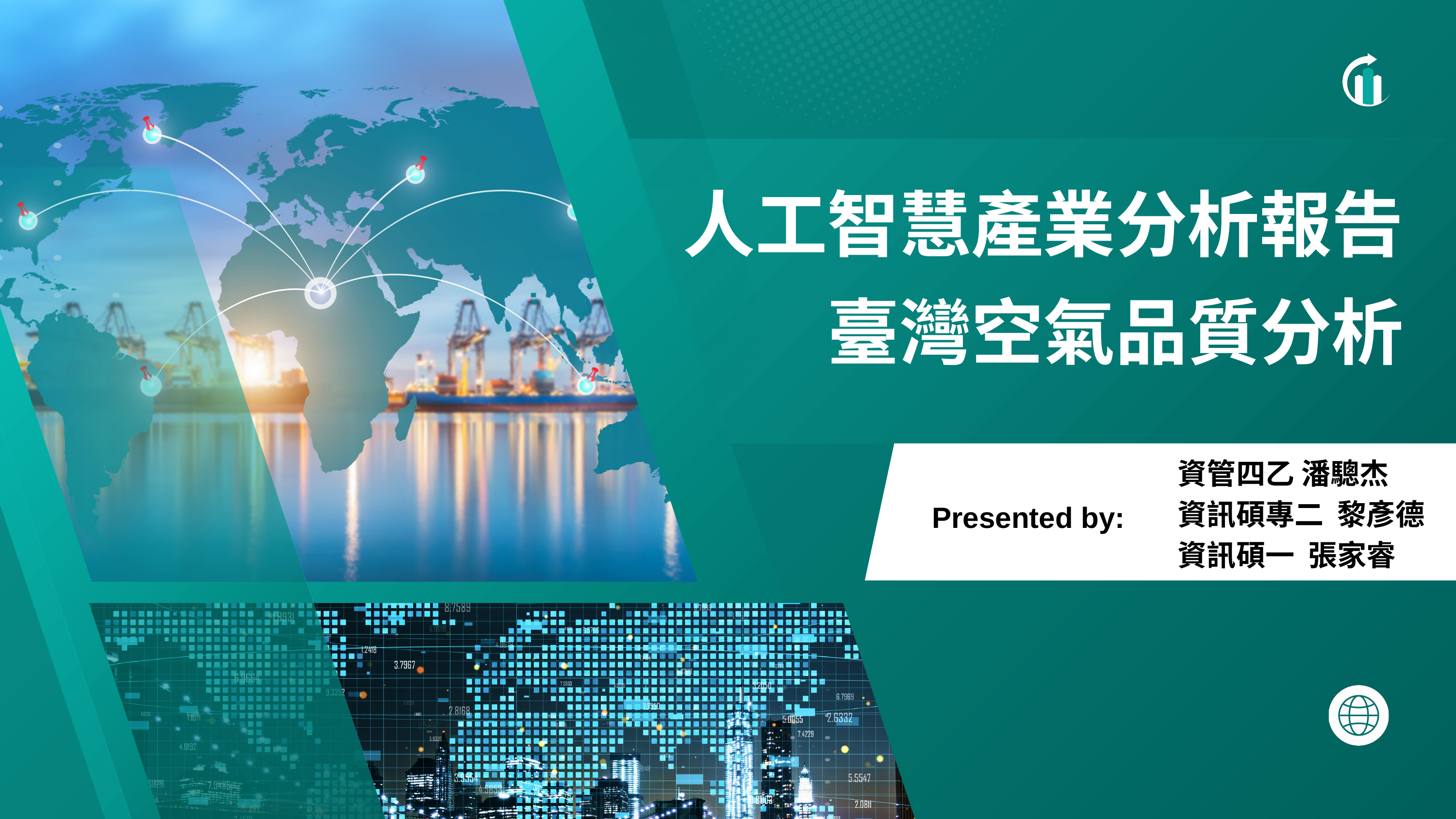

人工智慧產業分析報告
臺灣空氣品質分析

資管四乙 潘驄杰
資訊碩專二  黎彥德
資訊碩一  張家睿
Presented by: